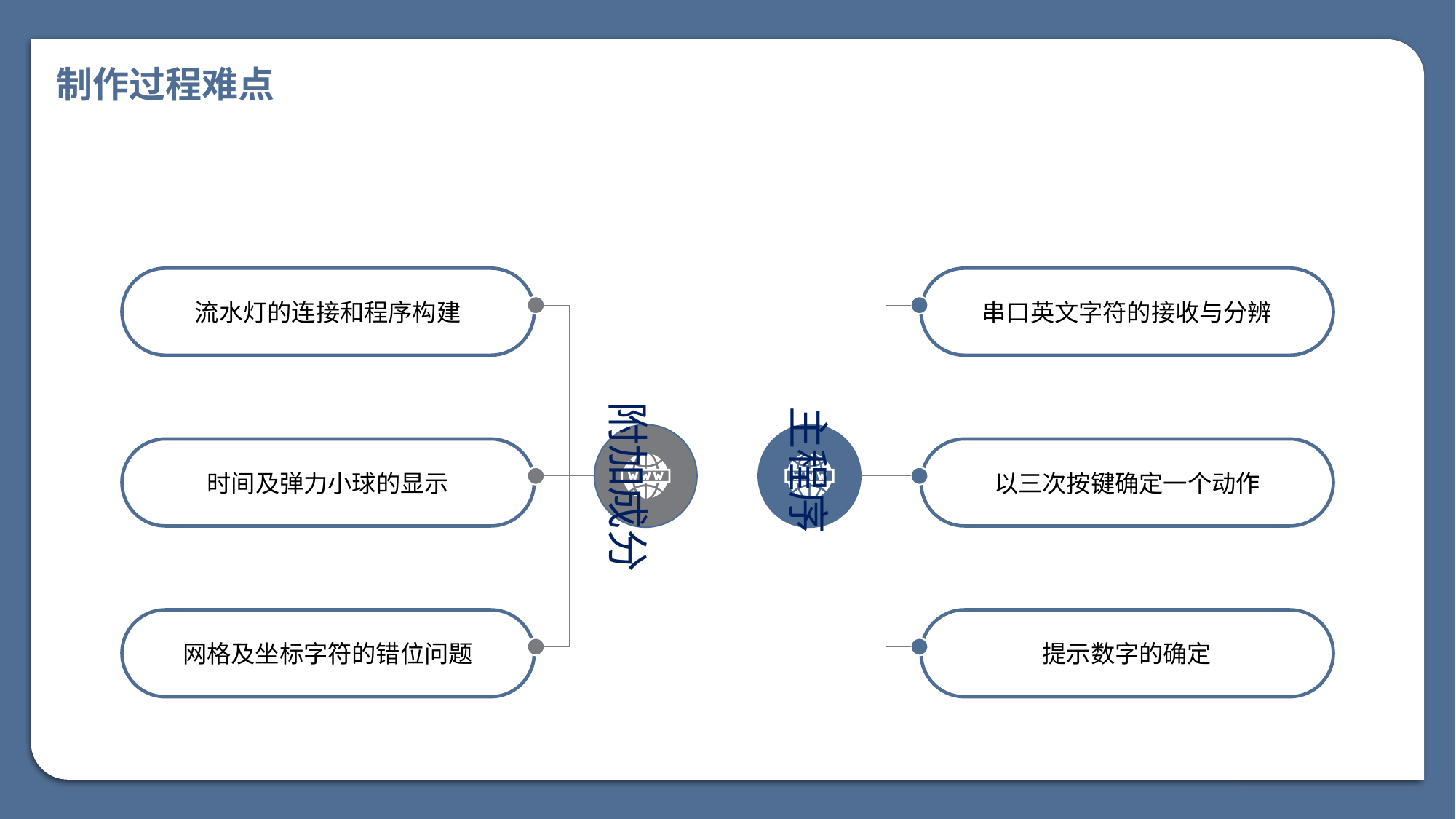

制作过程难点
流水灯的连接和程序构建

串口英文字符的接收与分辨

附加成分
主程序

时间及弹力小球的显示

以三次按键确定一个动作

网格及坐标字符的错位问题

提示数字的确定